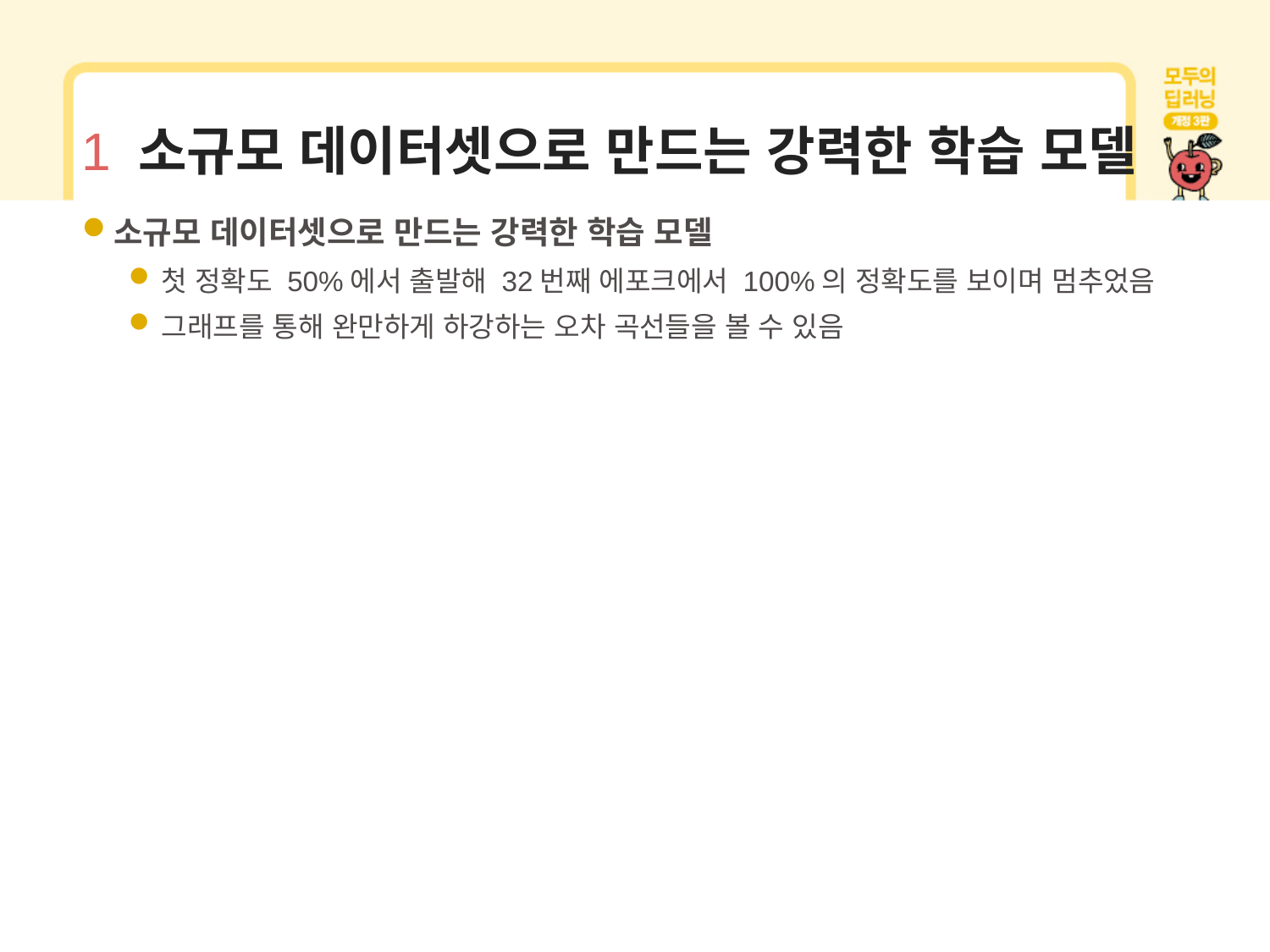

# 1 소규모 데이터셋으로 만드는 강력한 학습 모델
소규모 데이터셋으로 만드는 강력한 학습 모델
첫 정확도 50%에서 출발해 32번째 에포크에서 100%의 정확도를 보이며 멈추었음
그래프를 통해 완만하게 하강하는 오차 곡선들을 볼 수 있음